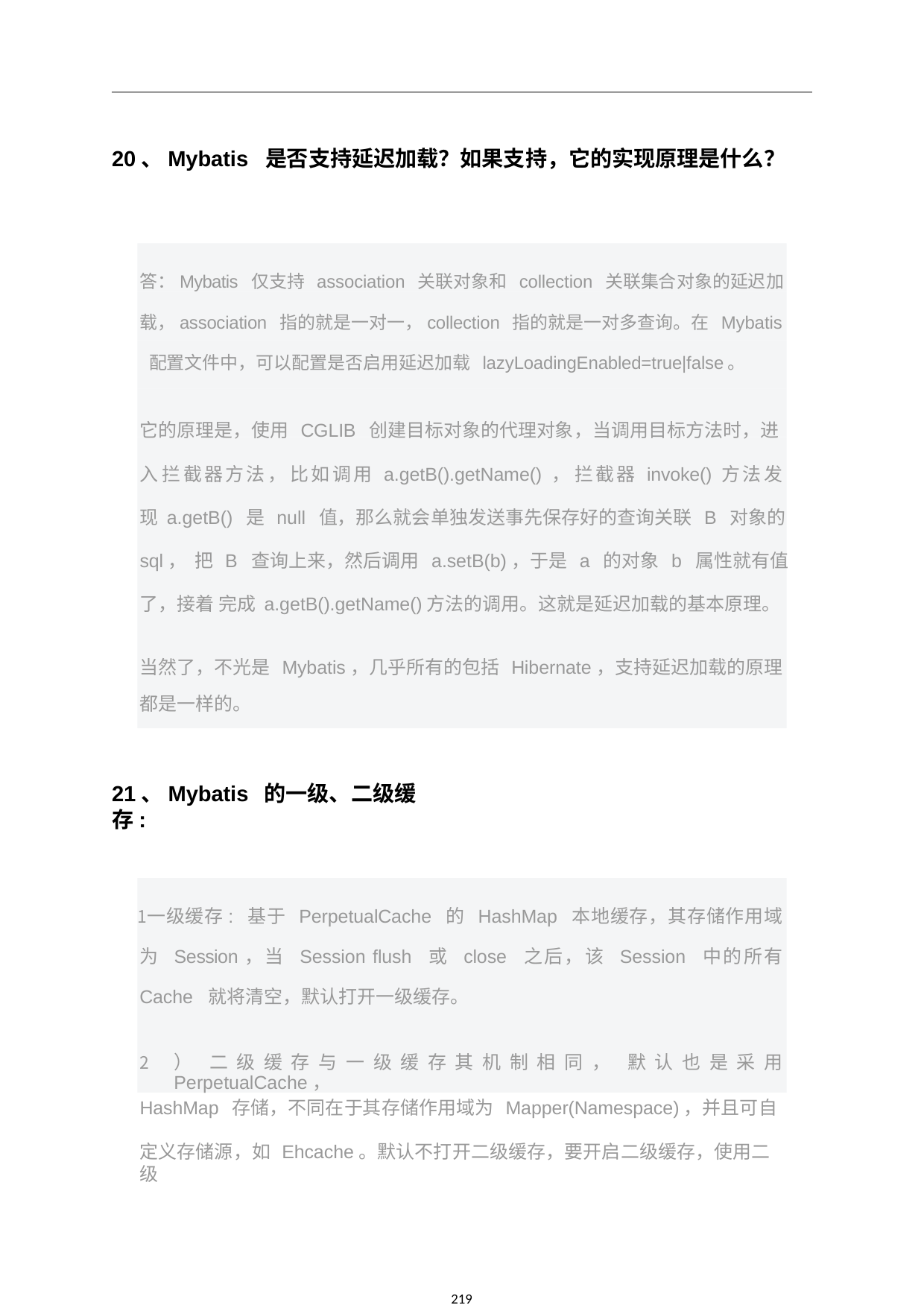

20、Mybatis 是否支持延迟加载？如果支持，它的实现原理是什么？

答：Mybatis 仅支持 association 关联对象和 collection 关联集合对象的延迟加
载，association 指的就是一对一，collection 指的就是一对多查询。在 Mybatis  配置文件中，可以配置是否启用延迟加载 lazyLoadingEnabled=true|false。

它的原理是，使用 CGLIB 创建目标对象的代理对象，当调用目标方法时，进入 拦截器方法， 比如调用 a.getB().getName() ， 拦截器 invoke() 方法发现 a.getB() 是 null 值，那么就会单独发送事先保存好的查询关联 B 对象的 sql，  把 B 查询上来，然后调用 a.setB(b)，于是 a 的对象 b 属性就有值了，接着 完成 a.getB().getName()方法的调用。这就是延迟加载的基本原理。

当然了，不光是 Mybatis，几乎所有的包括 Hibernate，支持延迟加载的原理 都是一样的。

21、Mybatis 的一级、二级缓存:
一级缓存: 基于 PerpetualCache 的 HashMap 本地缓存，其存储作用域 为 Session，当 Session flush 或 close 之后，该 Session 中的所有 Cache  就将清空，默认打开一级缓存。

） 二级缓存与一级缓存其机制相同， 默认也是采用 PerpetualCache，
HashMap 存储，不同在于其存储作用域为 Mapper(Namespace)，并且可自
定义存储源，如 Ehcache。默认不打开二级缓存，要开启二级缓存，使用二级
219